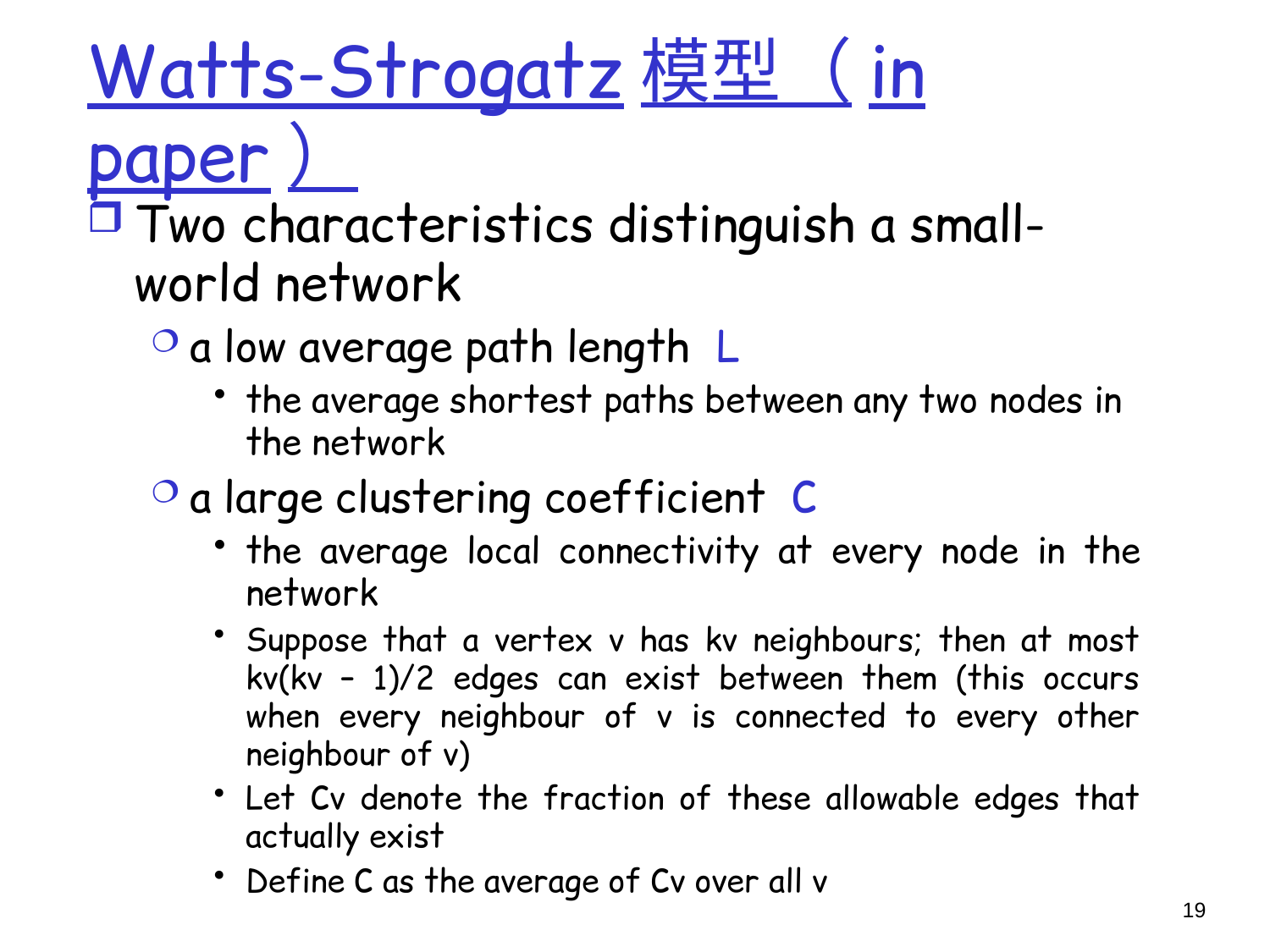

# Watts-Strogatz模型（in paper）
Two characteristics distinguish a small-world network
a low average path length  L
the average shortest paths between any two nodes in the network
a large clustering coefficient  C
the average local connectivity at every node in the network
Suppose that a vertex v has kv neighbours; then at most kv(kv – 1)/2 edges can exist between them (this occurs when every neighbour of v is connected to every other neighbour of v)
Let Cv denote the fraction of these allowable edges that actually exist
Define C as the average of Cv over all v
19